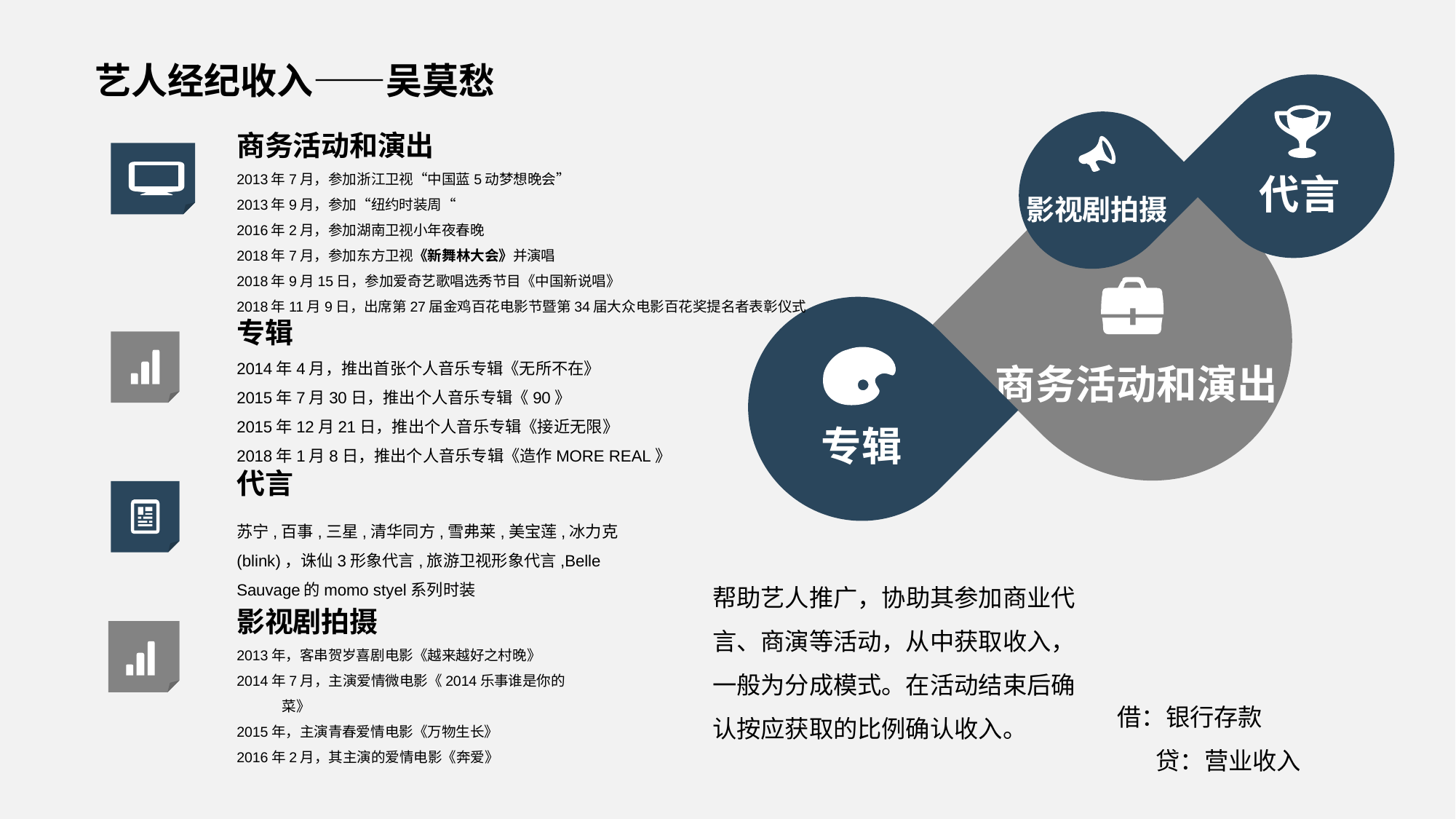

艺人经纪收入——吴莫愁

代言

影视剧拍摄
商务活动和演出
2013年7月，参加浙江卫视“中国蓝5动梦想晚会”
2013年9月，参加“纽约时装周“
2016年2月，参加湖南卫视小年夜春晚
2018年7月，参加东方卫视《新舞林大会》并演唱
2018年9月15日，参加爱奇艺歌唱选秀节目《中国新说唱》
2018年11月9日，出席第27届金鸡百花电影节暨第34届大众电影百花奖提名者表彰仪式

专辑
2014年4月，推出首张个人音乐专辑《无所不在》
2015年7月30日，推出个人音乐专辑《90》
2015年12月21日，推出个人音乐专辑《接近无限》
2018年1月8日，推出个人音乐专辑《造作MORE REAL》

代言
苏宁,百事,三星,清华同方,雪弗莱,美宝莲,冰力克(blink)，诛仙3形象代言,旅游卫视形象代言,Belle  Sauvage的momo styel系列时装

商务活动和演出

专辑
帮助艺人推广，协助其参加商业代言、商演等活动，从中获取收入，一般为分成模式。在活动结束后确认按应获取的比例确认收入。
影视剧拍摄

2013年，客串贺岁喜剧电影《越来越好之村晚》
2014年7月，主演爱情微电影《2014乐事谁是你的菜》
2015年，主演青春爱情电影《万物生长》
2016年2月，其主演的爱情电影《奔爱》

借：银行存款
      贷：营业收入